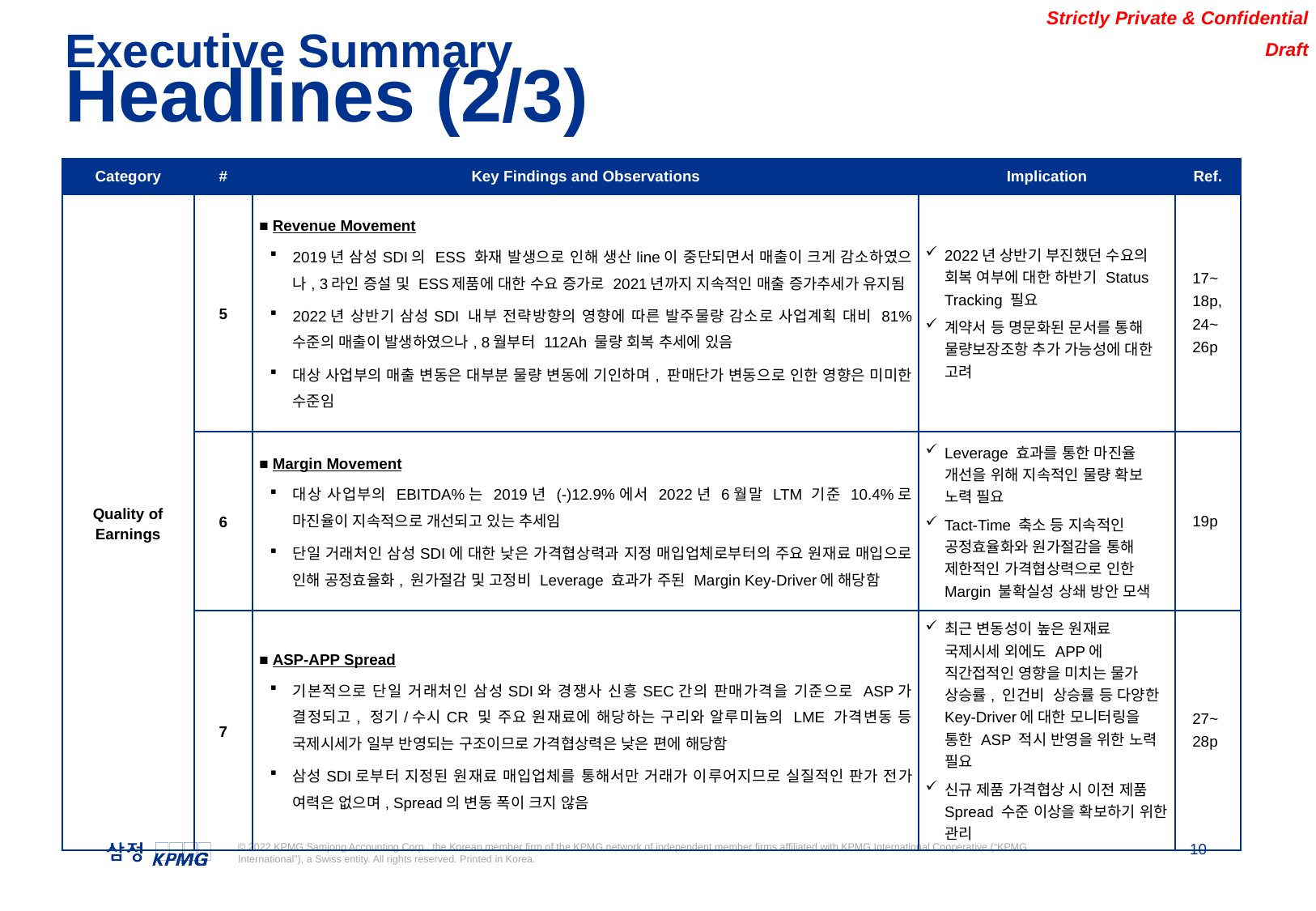

Executive Summary
Headlines (2/3)
| Category | # | Key Findings and Observations | Implication | Ref. |
| --- | --- | --- | --- | --- |
| Quality of Earnings | 5 | ■ Revenue Movement 2019년 삼성SDI의 ESS 화재 발생으로 인해 생산line이 중단되면서 매출이 크게 감소하였으나, 3라인 증설 및 ESS제품에 대한 수요 증가로 2021년까지 지속적인 매출 증가추세가 유지됨 2022년 상반기 삼성SDI 내부 전략방향의 영향에 따른 발주물량 감소로 사업계획 대비 81% 수준의 매출이 발생하였으나, 8월부터 112Ah 물량 회복 추세에 있음 대상 사업부의 매출 변동은 대부분 물량 변동에 기인하며, 판매단가 변동으로 인한 영향은 미미한 수준임 | 2022년 상반기 부진했던 수요의 회복 여부에 대한 하반기 Status Tracking 필요 계약서 등 명문화된 문서를 통해 물량보장조항 추가 가능성에 대한 고려 | 17~ 18p, 24~ 26p |
|  | 6 | ■ Margin Movement 대상 사업부의 EBITDA%는 2019년 (-)12.9%에서 2022년 6월말 LTM 기준 10.4%로 마진율이 지속적으로 개선되고 있는 추세임 단일 거래처인 삼성SDI에 대한 낮은 가격협상력과 지정 매입업체로부터의 주요 원재료 매입으로 인해 공정효율화, 원가절감 및 고정비 Leverage 효과가 주된 Margin Key-Driver에 해당함 | Leverage 효과를 통한 마진율 개선을 위해 지속적인 물량 확보 노력 필요 Tact-Time 축소 등 지속적인 공정효율화와 원가절감을 통해 제한적인 가격협상력으로 인한 Margin 불확실성 상쇄 방안 모색 | 19p |
|  | 7 | ■ ASP-APP Spread 기본적으로 단일 거래처인 삼성SDI와 경쟁사 신흥SEC간의 판매가격을 기준으로 ASP가 결정되고, 정기/수시CR 및 주요 원재료에 해당하는 구리와 알루미늄의 LME 가격변동 등 국제시세가 일부 반영되는 구조이므로 가격협상력은 낮은 편에 해당함 삼성SDI로부터 지정된 원재료 매입업체를 통해서만 거래가 이루어지므로 실질적인 판가 전가 여력은 없으며, Spread의 변동 폭이 크지 않음 | 최근 변동성이 높은 원재료 국제시세 외에도 APP에 직간접적인 영향을 미치는 물가 상승률, 인건비 상승률 등 다양한 Key-Driver에 대한 모니터링을 통한 ASP 적시 반영을 위한 노력 필요 신규 제품 가격협상 시 이전 제품 Spread 수준 이상을 확보하기 위한 관리 | 27~ 28p |